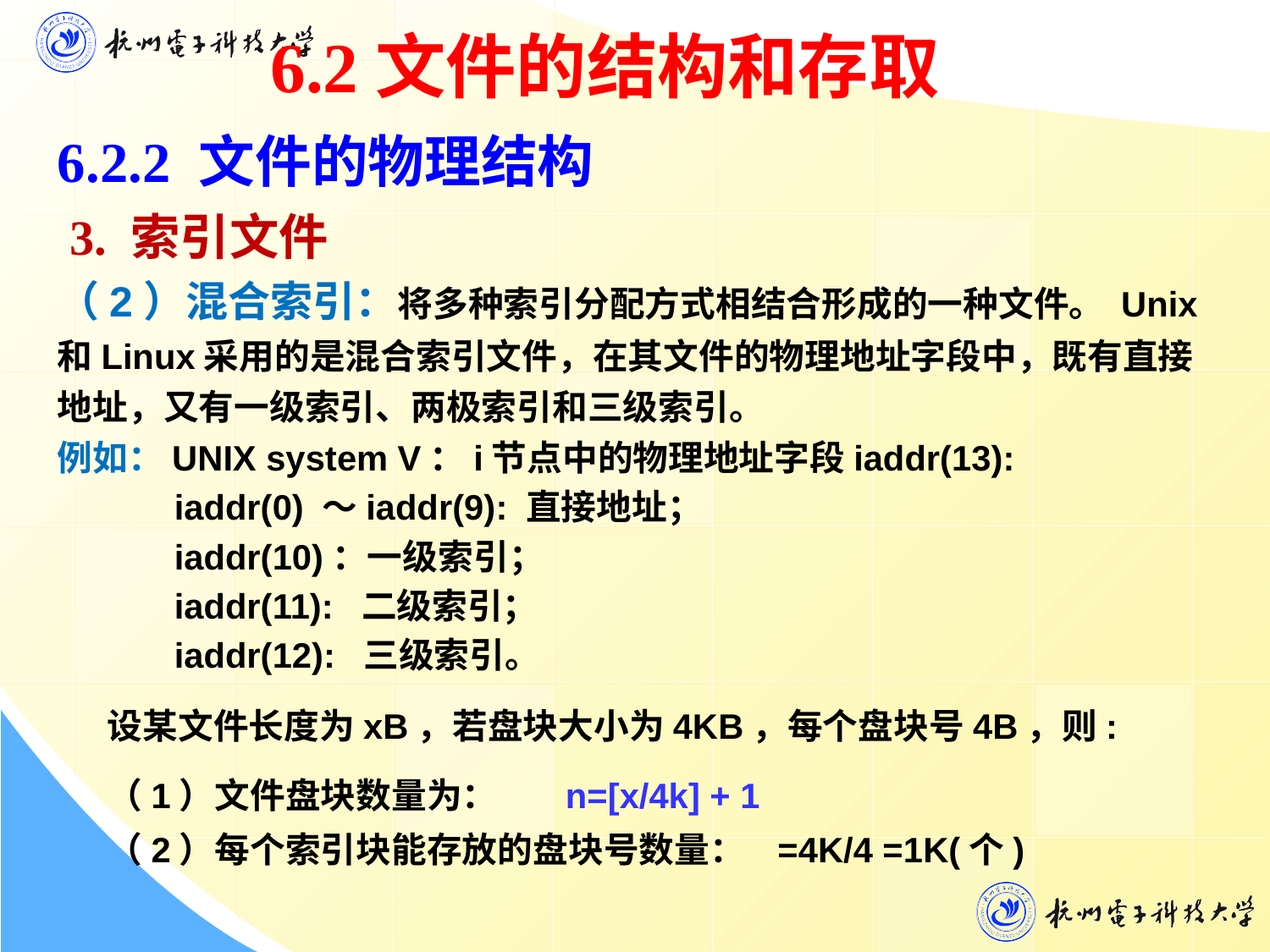

6.2文件的结构和存取
6.2.2 文件的物理结构
 3. 索引文件
（2）混合索引：将多种索引分配方式相结合形成的一种文件。 Unix和Linux采用的是混合索引文件，在其文件的物理地址字段中，既有直接地址，又有一级索引、两极索引和三级索引。
例如：UNIX system V：i节点中的物理地址字段iaddr(13):
            iaddr(0) ～iaddr(9): 直接地址；
            iaddr(10)：一级索引；
            iaddr(11):  二级索引；
            iaddr(12):  三级索引。

设某文件长度为xB，若盘块大小为4KB，每个盘块号4B，则:
（1）文件盘块数量为：     n=[x/4k] + 1
（2）每个索引块能存放的盘块号数量：   =4K/4 =1K(个)